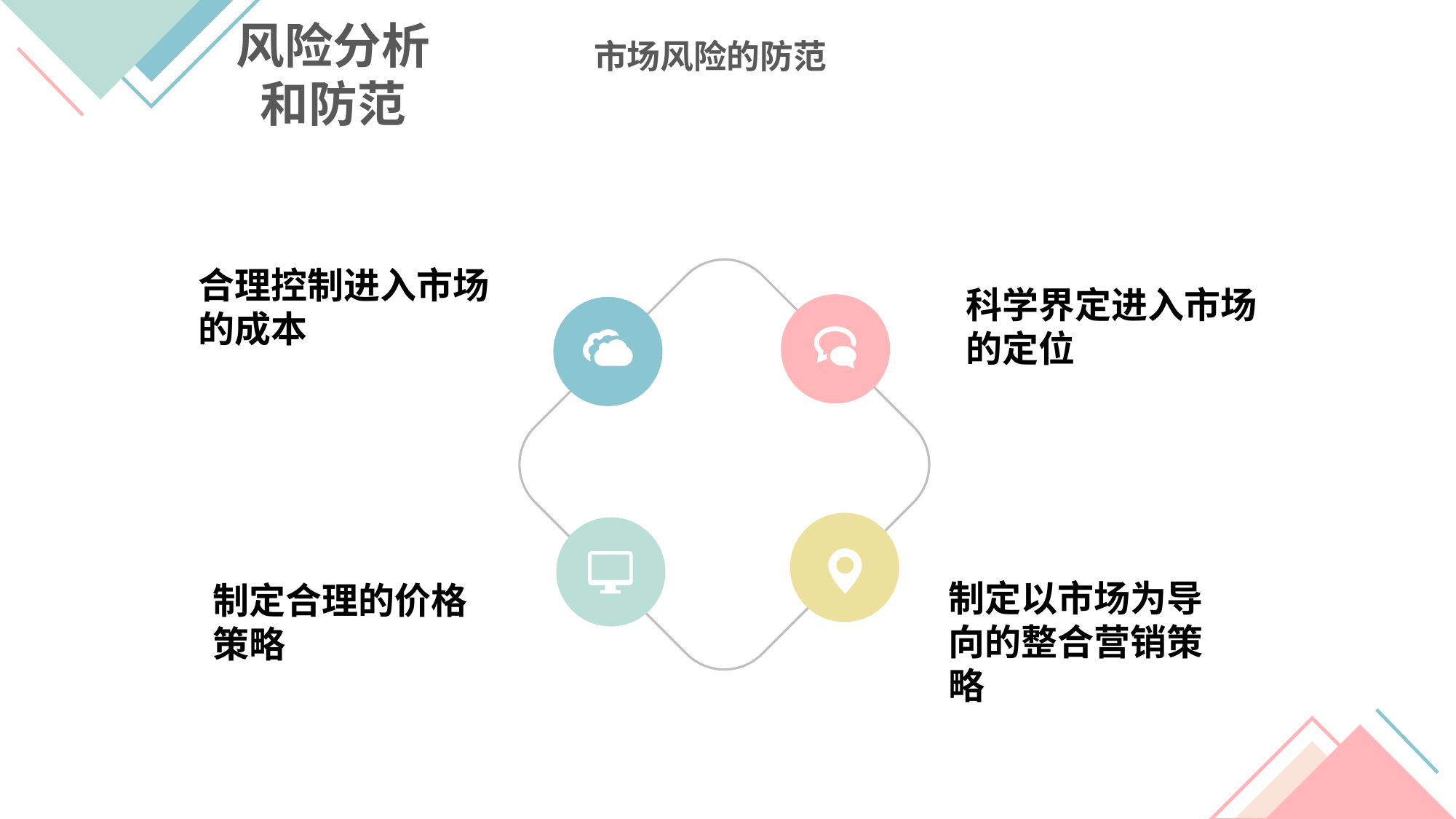

风险分析和防范
市场风险的防范
合理控制进入市场的成本
科学界定进入市场的定位

制定以市场为导向的整合营销策略
制定合理的价格策略